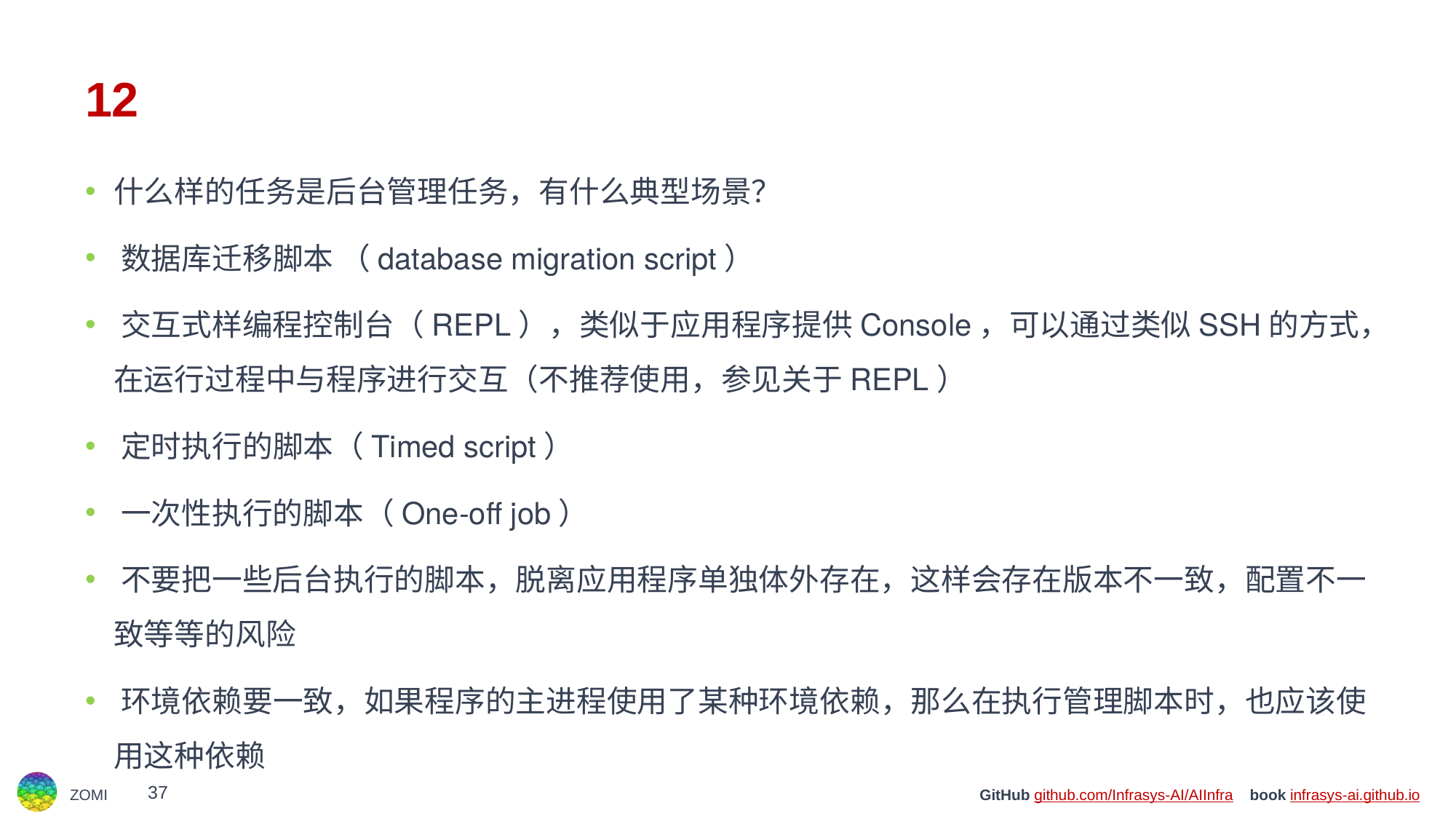

# 12
什么样的任务是后台管理任务，有什么典型场景？
﻿﻿数据库迁移脚本 （database migration script）
﻿﻿交互式样编程控制台（REPL），类似于应用程序提供Console，可以通过类似SSH的方式，在运行过程中与程序进行交互（不推荐使用，参见关于REPL）
﻿﻿定时执行的脚本（Timed script）
﻿﻿一次性执行的脚本（One-off job）
﻿﻿不要把一些后台执行的脚本，脱离应用程序单独体外存在，这样会存在版本不一致，配置不一致等等的风险
﻿﻿环境依赖要一致，如果程序的主进程使用了某种环境依赖，那么在执行管理脚本时，也应该使用这种依赖